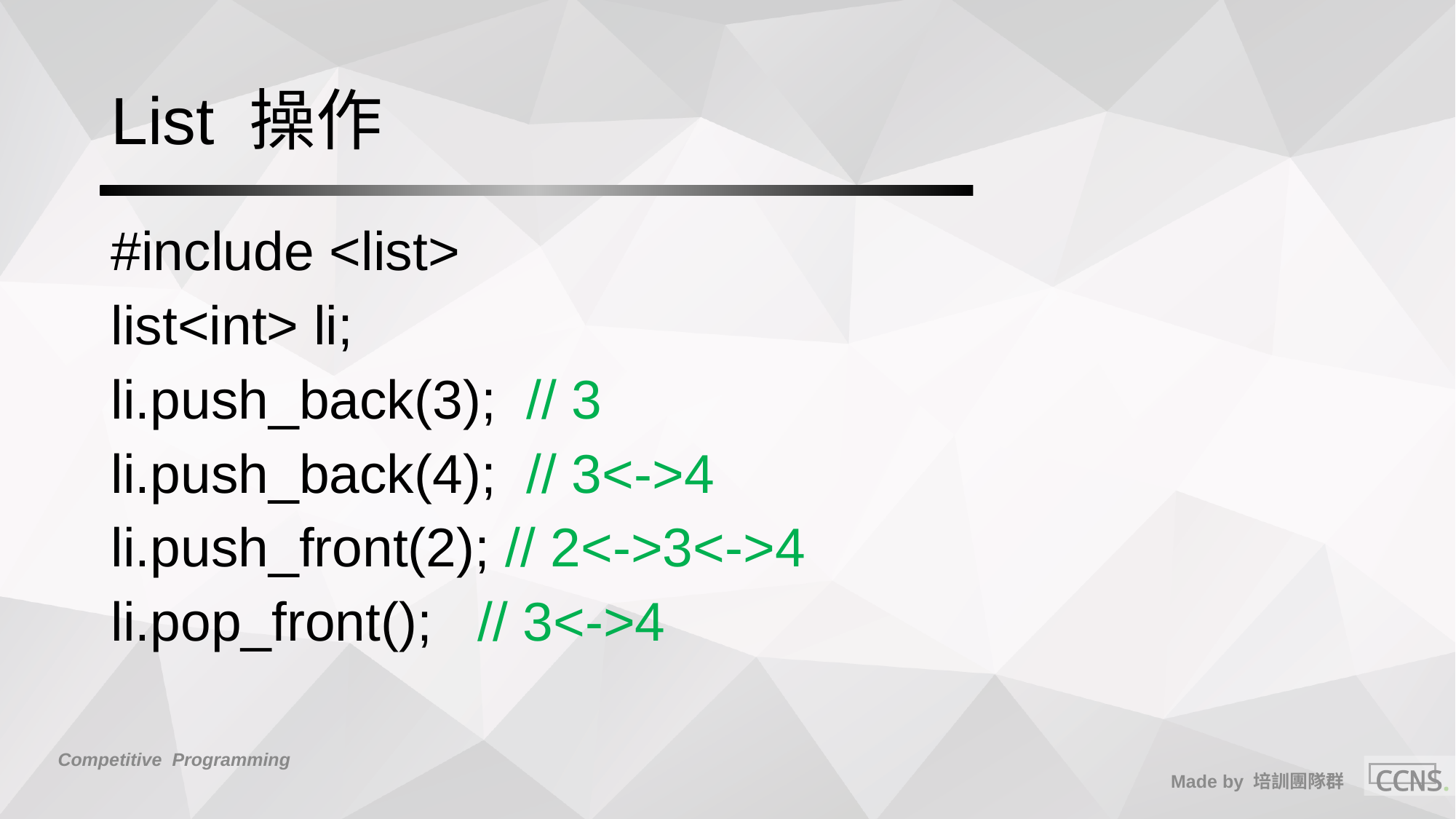

# List 操作
#include <list>
list<int> li;
li.push_back(3);  // 3
li.push_back(4);  // 3<->4
li.push_front(2); // 2<->3<->4
li.pop_front();   // 3<->4